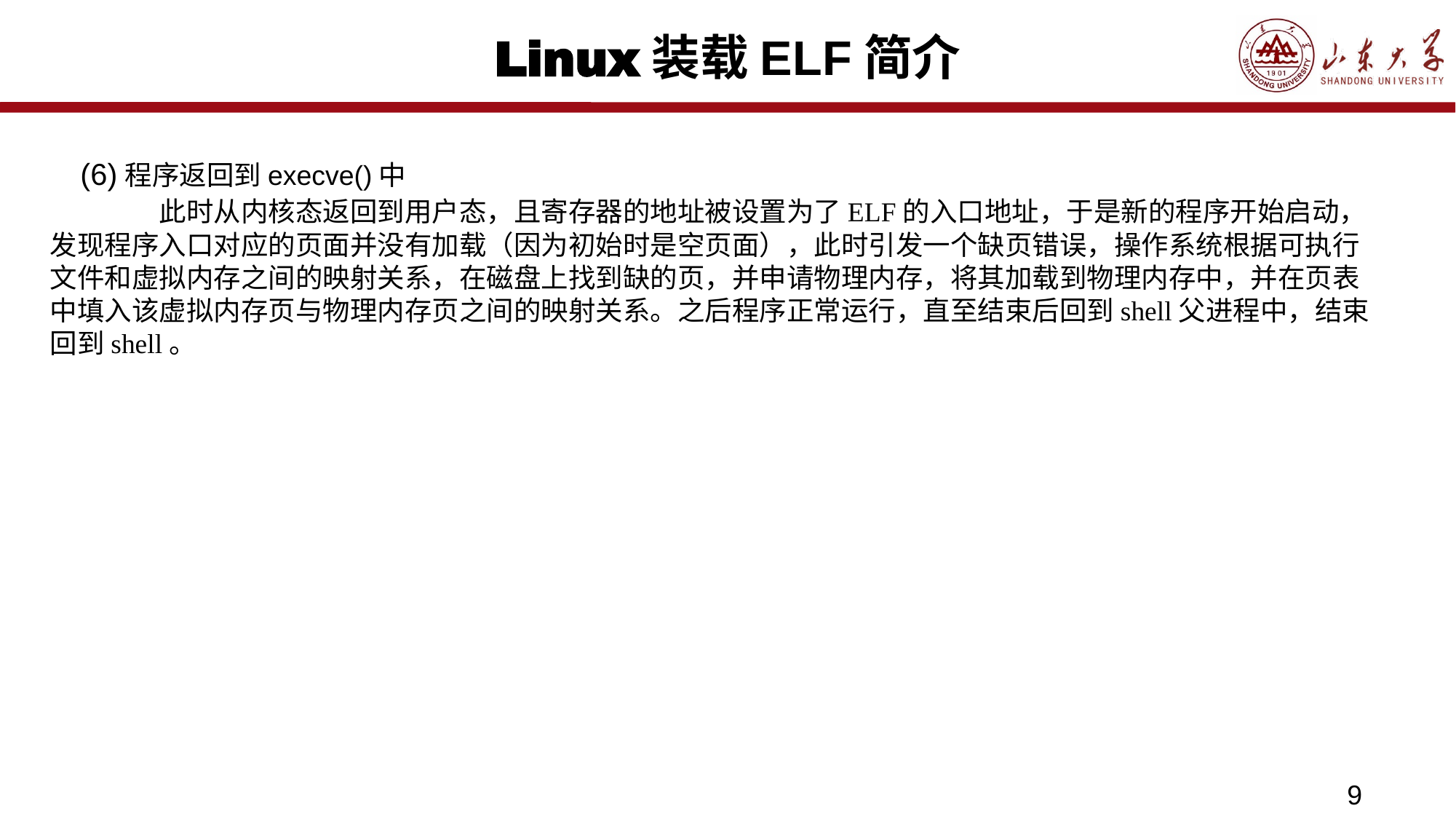

# Linux装载ELF简介
    (6)程序返回到execve()中
	此时从内核态返回到用户态，且寄存器的地址被设置为了ELF的入口地址，于是新的程序开始启动，发现程序入口对应的页面并没有加载（因为初始时是空页面），此时引发一个缺页错误，操作系统根据可执行文件和虚拟内存之间的映射关系，在磁盘上找到缺的页，并申请物理内存，将其加载到物理内存中，并在页表中填入该虚拟内存页与物理内存页之间的映射关系。之后程序正常运行，直至结束后回到shell父进程中，结束回到shell。

9